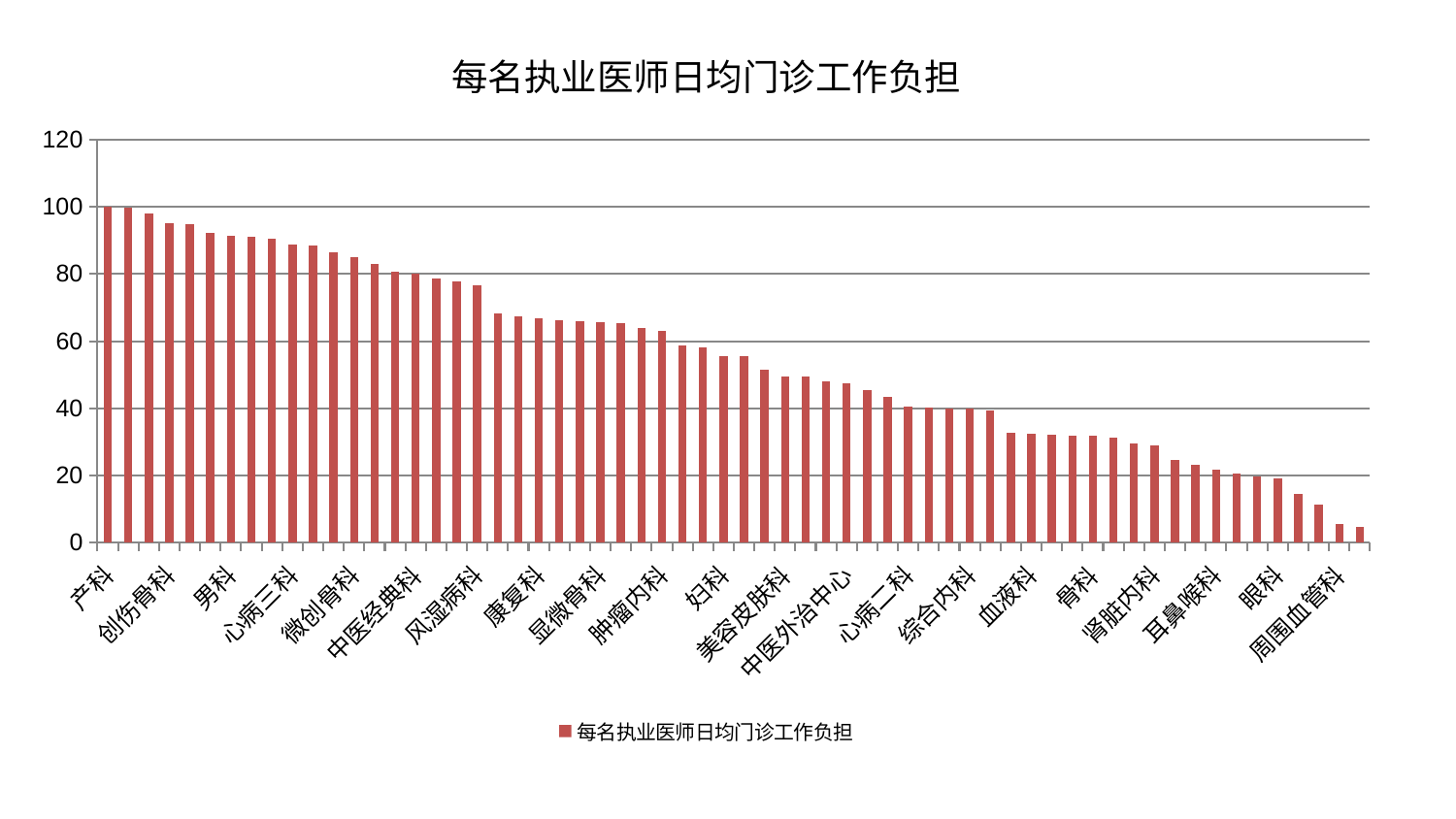

### Chart: 每名执业医师日均门诊工作负担

| Category | 每名执业医师日均门诊工作负担 |
|---|---|
| 产科 | 99.9609188839001 |
| 妇二科 | 99.7196072418496 |
| 口腔科 | 97.87372595861395 |
| 创伤骨科 | 95.23766505493771 |
| 泌尿外科 | 94.8968280347304 |
| 内分泌科 | 92.23289636754295 |
| 男科 | 91.41433196872116 |
| 医院 | 91.20681053033621 |
| 脑病三科 | 90.48552069843208 |
| 心病三科 | 88.68322094657674 |
| 妇科妇二科合并 | 88.60534733314715 |
| 儿科 | 86.53101481628977 |
| 微创骨科 | 85.02789413815725 |
| 脑病一科 | 83.09604053004904 |
| 普通外科 | 80.59608163239018 |
| 中医经典科 | 80.0937912304031 |
| 重症医学科 | 78.60729207745156 |
| 心病四科 | 77.86905659429706 |
| 风湿病科 | 76.50872212569249 |
| 脑病二科 | 68.28812904892727 |
| 神经外科 | 67.41013608290014 |
| 康复科 | 66.7164148940146 |
| 老年医学科 | 66.18842990054846 |
| 关节骨科 | 65.84414757240333 |
| 显微骨科 | 65.54940907175207 |
| 运动损伤骨科 | 65.50188384377591 |
| 消化内科 | 63.988873505832466 |
| 肿瘤内科 | 63.18139167494428 |
| 推拿科 | 58.76536286367686 |
| 针灸科 | 58.15180043885333 |
| 妇科 | 55.613970489532605 |
| 皮肤科 | 55.45752988363362 |
| 东区肾病科 | 51.42617637356843 |
| 美容皮肤科 | 49.56142136167172 |
| 肝胆外科 | 49.37568118761171 |
| 心血管内科 | 48.10129300568864 |
| 中医外治中心 | 47.428446267530774 |
| 西区重症医学科 | 45.339519766463596 |
| 乳腺甲状腺外科 | 43.48673797960216 |
| 心病二科 | 40.62269387220645 |
| 胸外科 | 40.14436442204126 |
| 脾胃科消化科合并 | 40.03734700239669 |
| 综合内科 | 39.92828964487987 |
| 肛肠科 | 39.27988890369085 |
| 呼吸内科 | 32.78194994611157 |
| 血液科 | 32.374293149411315 |
| 东区重症医学科 | 32.02407181561422 |
| 脊柱骨科 | 31.966360682773388 |
| 骨科 | 31.90105928003195 |
| 治未病中心 | 31.279921216384963 |
| 小儿推拿科 | 29.53024418016421 |
| 肾脏内科 | 28.888116348649028 |
| 小儿骨科 | 24.624965995477034 |
| 肾病科 | 23.16624259154827 |
| 耳鼻喉科 | 21.646332840235228 |
| 肝病科 | 20.617520244040087 |
| 脾胃病科 | 19.639954690277193 |
| 眼科 | 19.15867662922215 |
| 心病一科 | 14.555586610761328 |
| 身心医学科 | 11.221307472846508 |
| 周围血管科 | 5.4716323145979295 |
| 神经内科 | 4.733509748428322 |
188